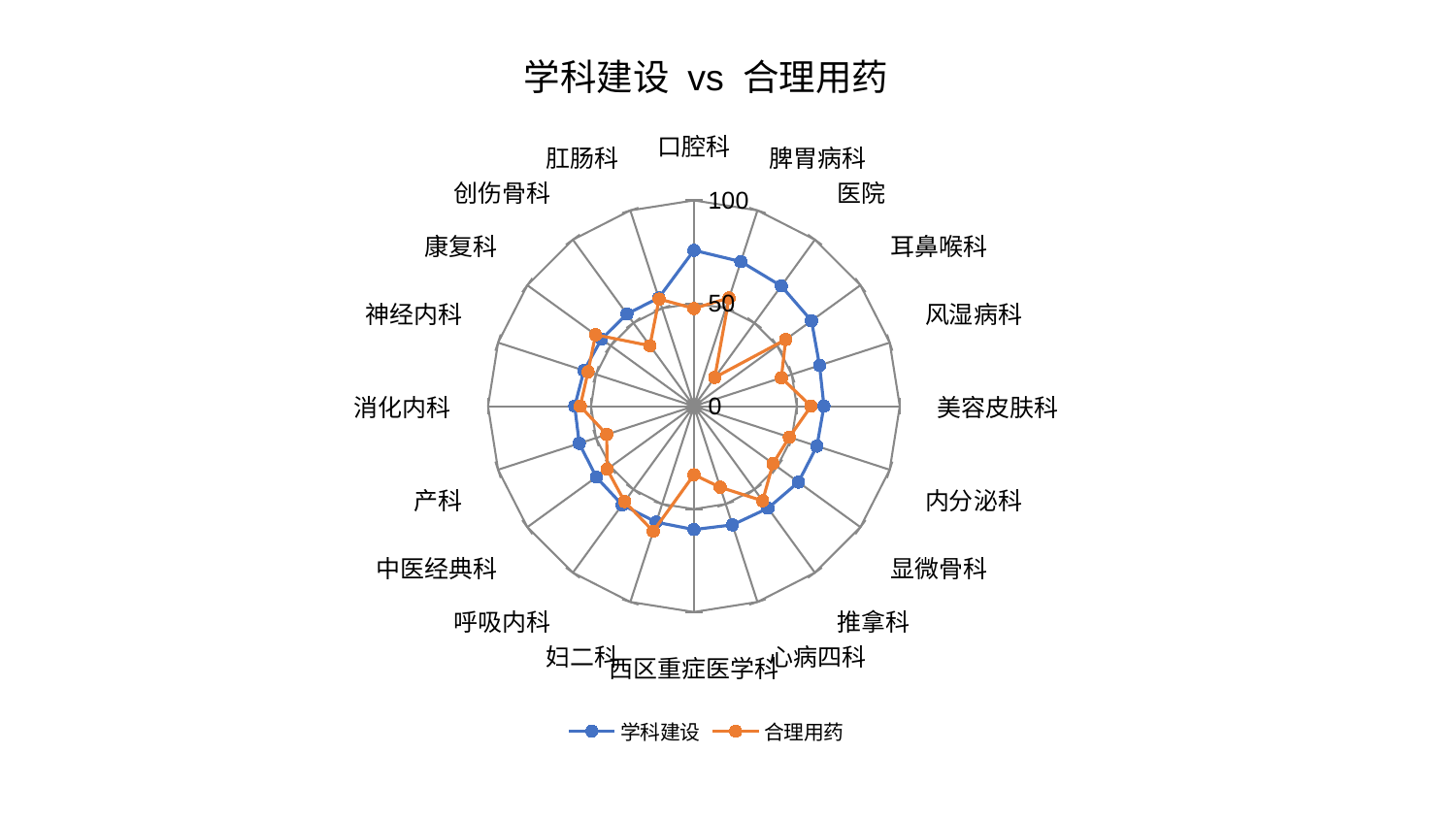

### Chart: 学科建设 vs 合理用药

| Category | 学科建设 | 合理用药 |
|---|---|---|
| 口腔科 | 75.74546071219318 | 47.4677593982833 |
| 脾胃病科 | 73.85563626400693 | 55.339707975446615 |
| 医院 | 72.21119624650443 | 17.269467774870343 |
| 耳鼻喉科 | 70.61538706815759 | 55.108491997072505 |
| 风湿病科 | 64.17211381936917 | 44.69885344595647 |
| 美容皮肤科 | 63.18002304848059 | 56.929457849237885 |
| 内分泌科 | 62.83586538948535 | 48.75986870833138 |
| 显微骨科 | 62.7865310464075 | 47.489761283376865 |
| 推拿科 | 61.26240218402257 | 56.822443227579285 |
| 心病四科 | 60.6456536683763 | 41.424465296707965 |
| 西区重症医学科 | 59.950691804978575 | 33.297218934972335 |
| 妇二科 | 59.26066471385432 | 63.90587396861257 |
| 呼吸内科 | 59.25463182003373 | 57.26595770101408 |
| 中医经典科 | 58.619301094611735 | 52.141311589570485 |
| 产科 | 58.55809721885897 | 44.5106519131521 |
| 消化内科 | 57.89177094335568 | 55.21313928971283 |
| 神经内科 | 56.15933954027432 | 54.08054494442165 |
| 康复科 | 55.444680273718106 | 59.056860769024986 |
| 创伤骨科 | 55.37766945799585 | 36.35326670576586 |
| 肛肠科 | 55.33544515247477 | 54.74370149963262 |
17